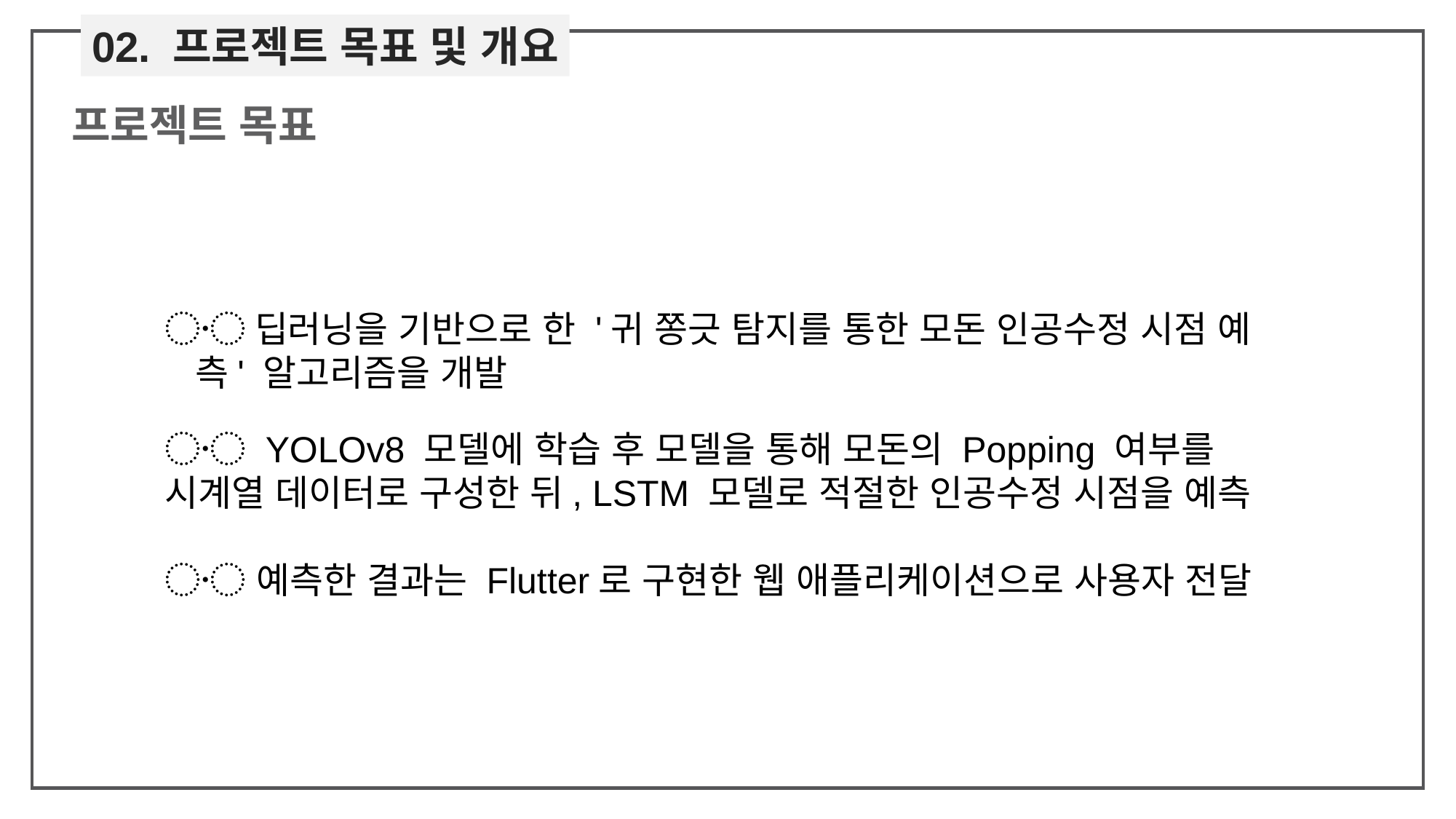

02. 프로젝트 목표 및 개요

프로젝트 목표

〮 딥러닝을 기반으로 한 '귀 쫑긋 탐지를 통한 모돈 인공수정 시점 예       측' 알고리즘을 개발

〮 YOLOv8 모델에 학습 후 모델을 통해 모돈의 Popping 여부를 시계열 데이터로 구성한 뒤, LSTM 모델로 적절한 인공수정 시점을 예측

〮 예측한 결과는 Flutter로 구현한 웹 애플리케이션으로 사용자 전달